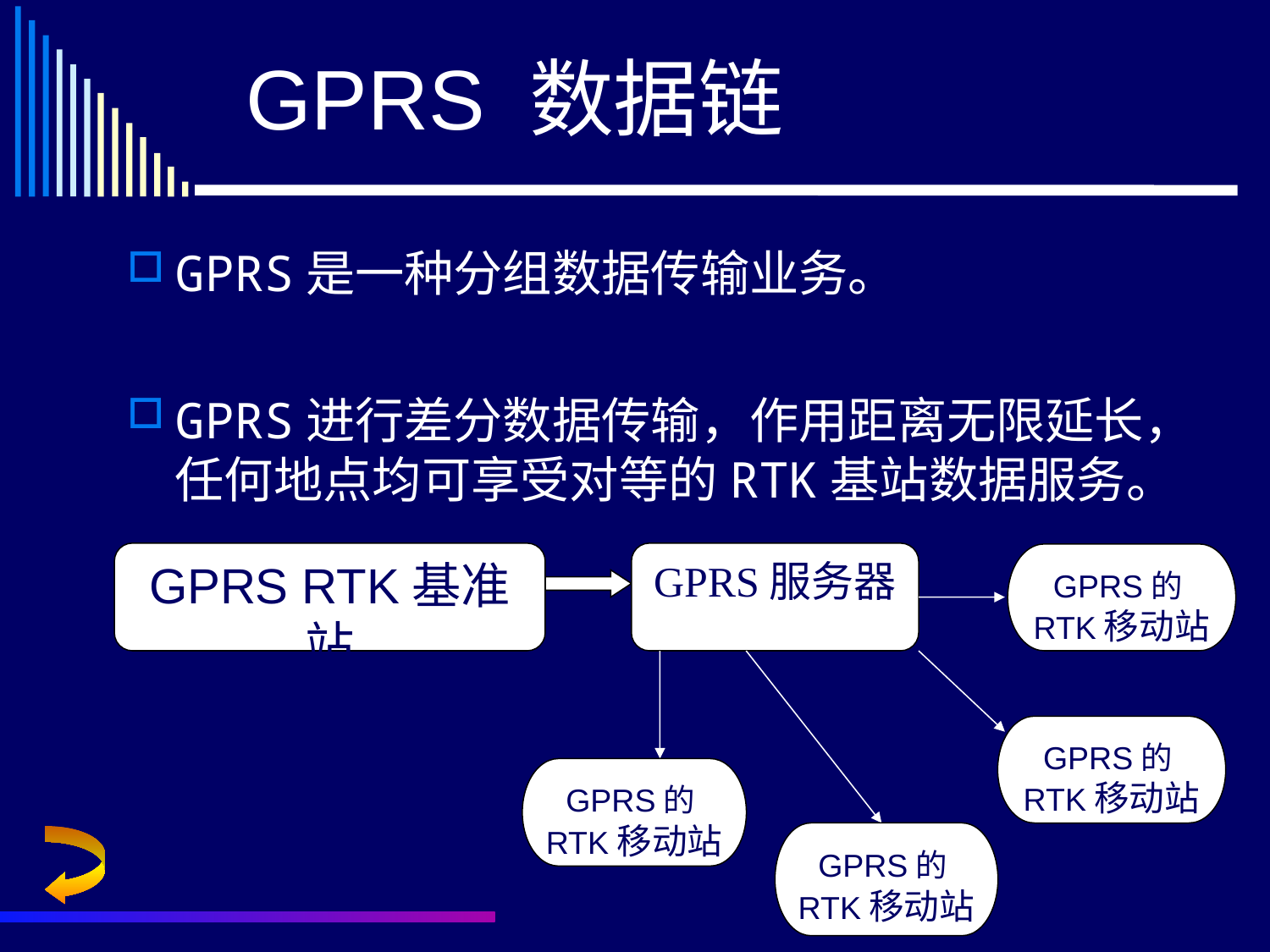

# GPRS 数据链
GPRS是一种分组数据传输业务。

GPRS进行差分数据传输，作用距离无限延长，任何地点均可享受对等的RTK基站数据服务。

GPRS RTK基准站
GPRS服务器
GPRS的RTK移动站

GPRS的RTK移动站
GPRS的RTK移动站
GPRS的RTK移动站